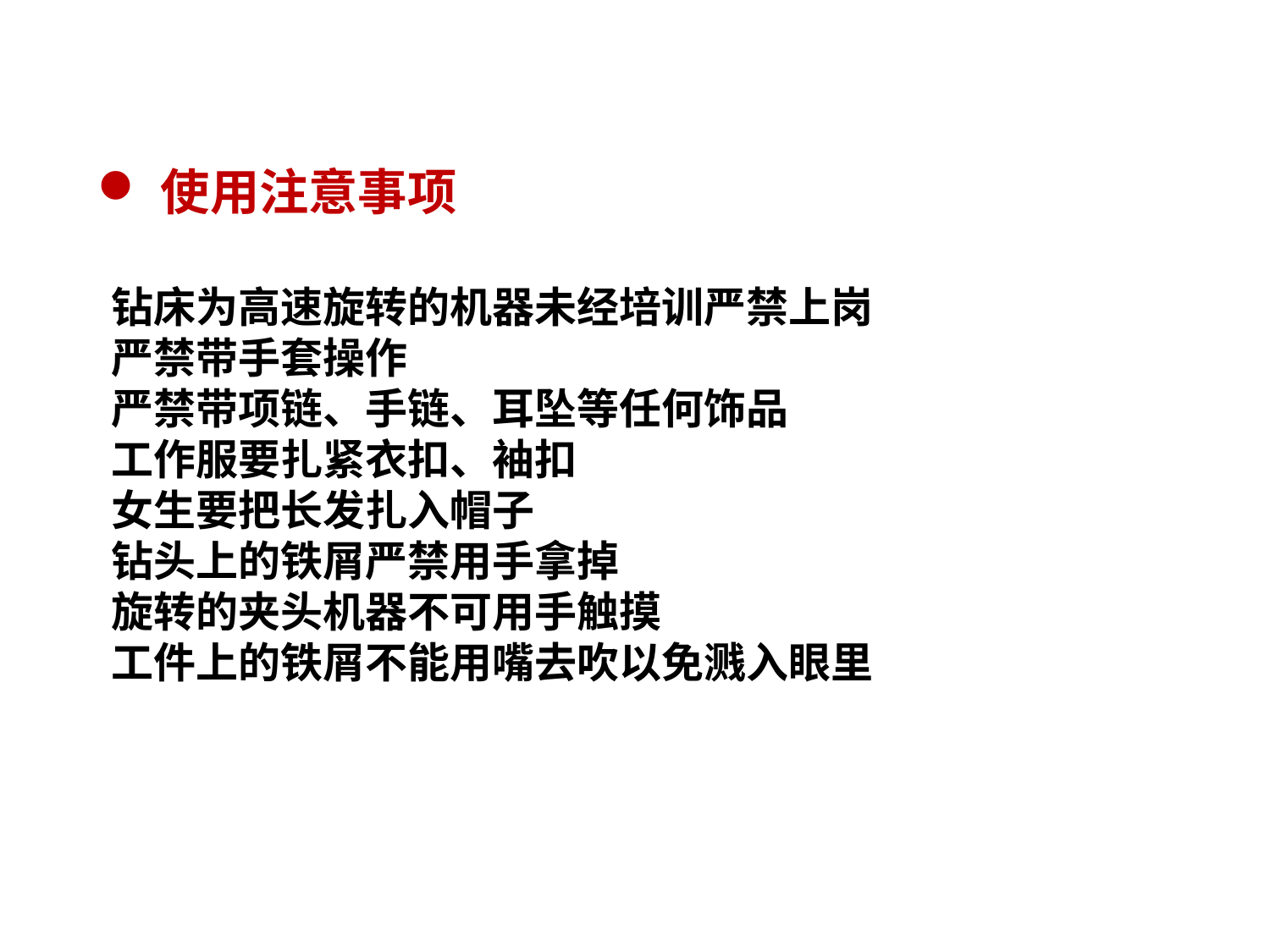

使用注意事项
钻床为高速旋转的机器未经培训严禁上岗
严禁带手套操作
严禁带项链、手链、耳坠等任何饰品
工作服要扎紧衣扣、袖扣
女生要把长发扎入帽子
钻头上的铁屑严禁用手拿掉
旋转的夹头机器不可用手触摸
工件上的铁屑不能用嘴去吹以免溅入眼里